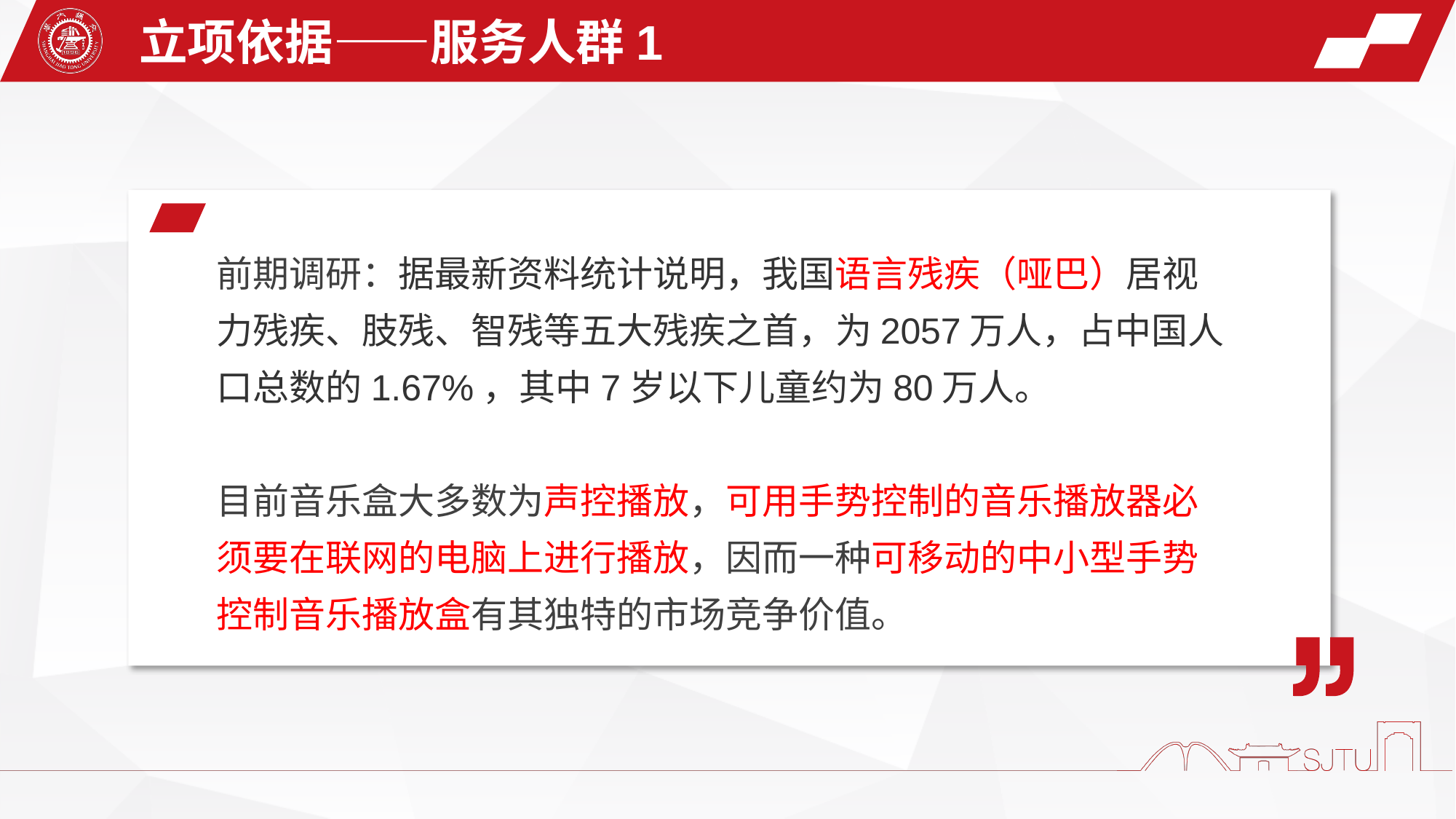

立项依据——服务人群1

前期调研：据最新资料统计说明，我国语言残疾（哑巴）居视力残疾、肢残、智残等五大残疾之首，为2057万人，占中国人口总数的1.67%，其中7岁以下儿童约为80万人。

目前音乐盒大多数为声控播放，可用手势控制的音乐播放器必须要在联网的电脑上进行播放，因而一种可移动的中小型手势控制音乐播放盒有其独特的市场竞争价值。